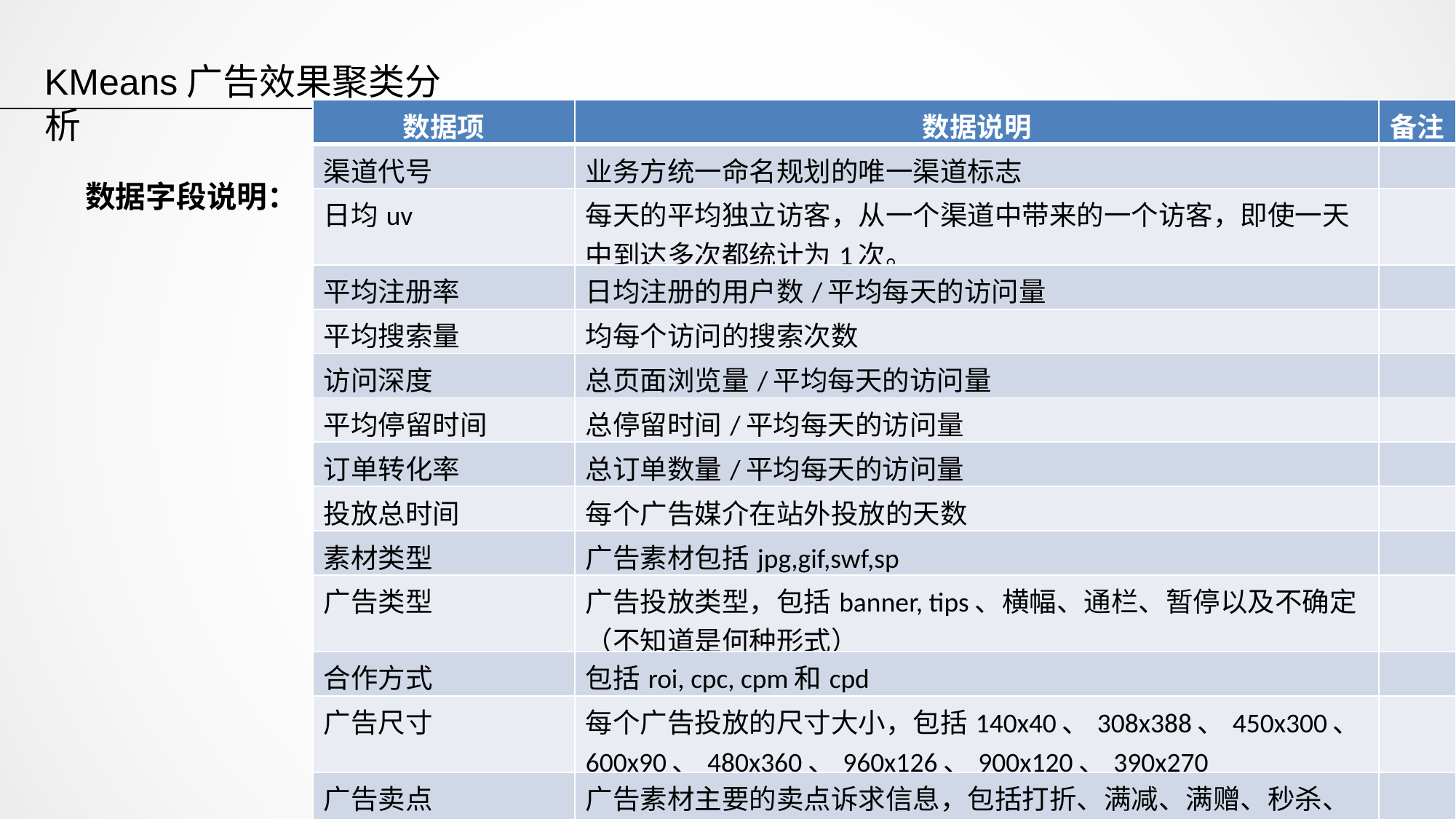

KMeans广告效果聚类分析

| 数据项 | 数据说明 | 备注 |
| --- | --- | --- |
| 渠道代号 | 业务方统一命名规划的唯一渠道标志 |  |
| 日均uv | 每天的平均独立访客，从一个渠道中带来的一个访客，即使一天中到达多次都统计为1次。 |  |
| 平均注册率 | 日均注册的用户数/平均每天的访问量 |  |
| 平均搜索量 | 均每个访问的搜索次数 |  |
| 访问深度 | 总页面浏览量/平均每天的访问量 |  |
| 平均停留时间 | 总停留时间/平均每天的访问量 |  |
| 订单转化率 | 总订单数量/平均每天的访问量 |  |
| 投放总时间 | 每个广告媒介在站外投放的天数 |  |
| 素材类型 | 广告素材包括jpg,gif,swf,sp |  |
| 广告类型 | 广告投放类型，包括banner, tips、横幅、通栏、暂停以及不确定（不知道是何种形式） |  |
| 合作方式 | 包括roi, cpc, cpm和cpd |  |
| 广告尺寸 | 每个广告投放的尺寸大小，包括140x40、308x388、450x300、600x90、480x360、960x126、900x120、390x270 |  |
| 广告卖点 | 广告素材主要的卖点诉求信息，包括打折、满减、满赠、秒杀、直降、满返 |  |

数据字段说明：